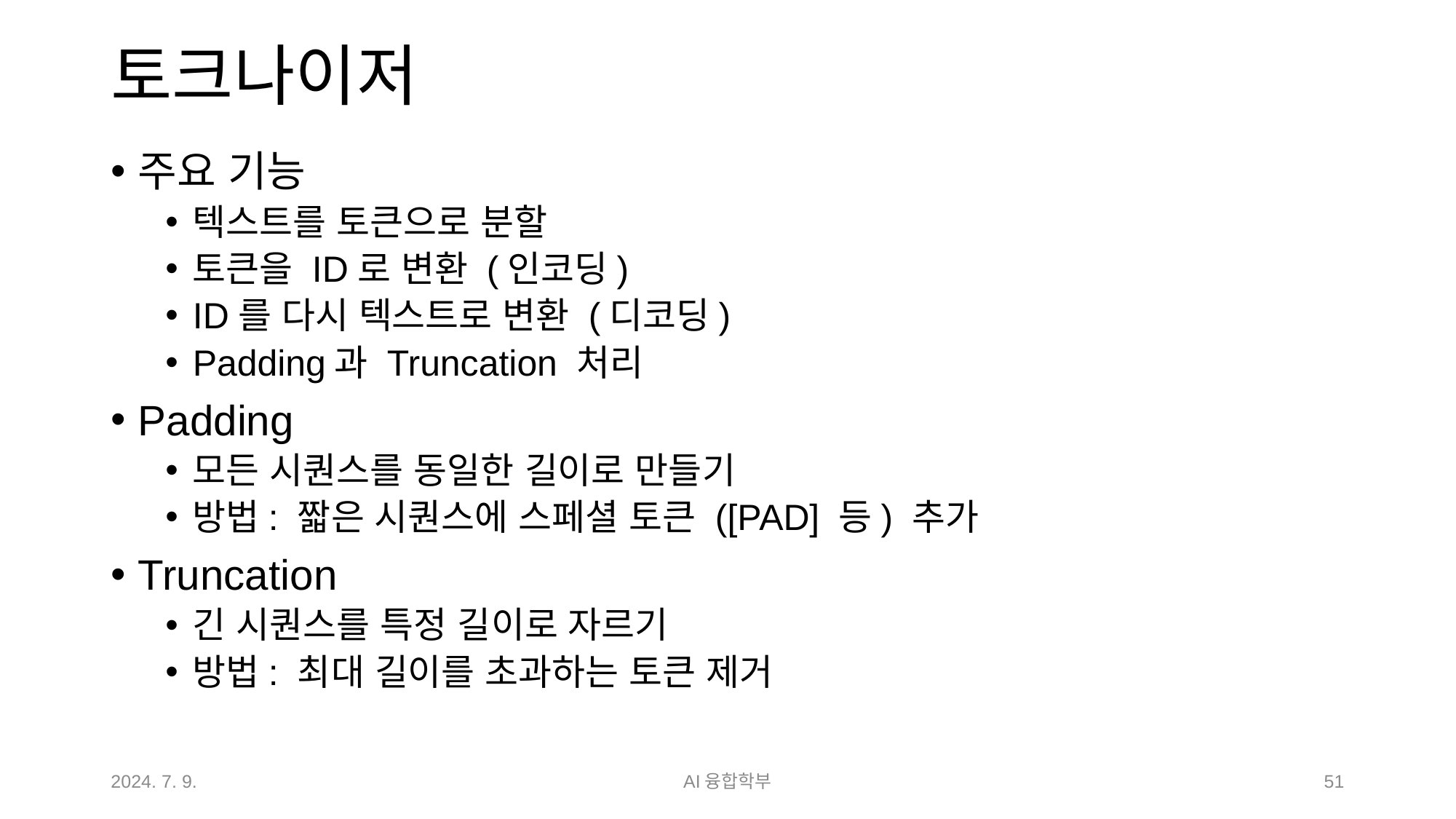

# 토크나이저
주요 기능
텍스트를 토큰으로 분할
토큰을 ID로 변환 (인코딩)
ID를 다시 텍스트로 변환 (디코딩)
Padding과 Truncation 처리
Padding
모든 시퀀스를 동일한 길이로 만들기
방법: 짧은 시퀀스에 스페셜 토큰 ([PAD] 등) 추가
Truncation
긴 시퀀스를 특정 길이로 자르기
방법: 최대 길이를 초과하는 토큰 제거

2024. 7. 9.
AI융합학부
51